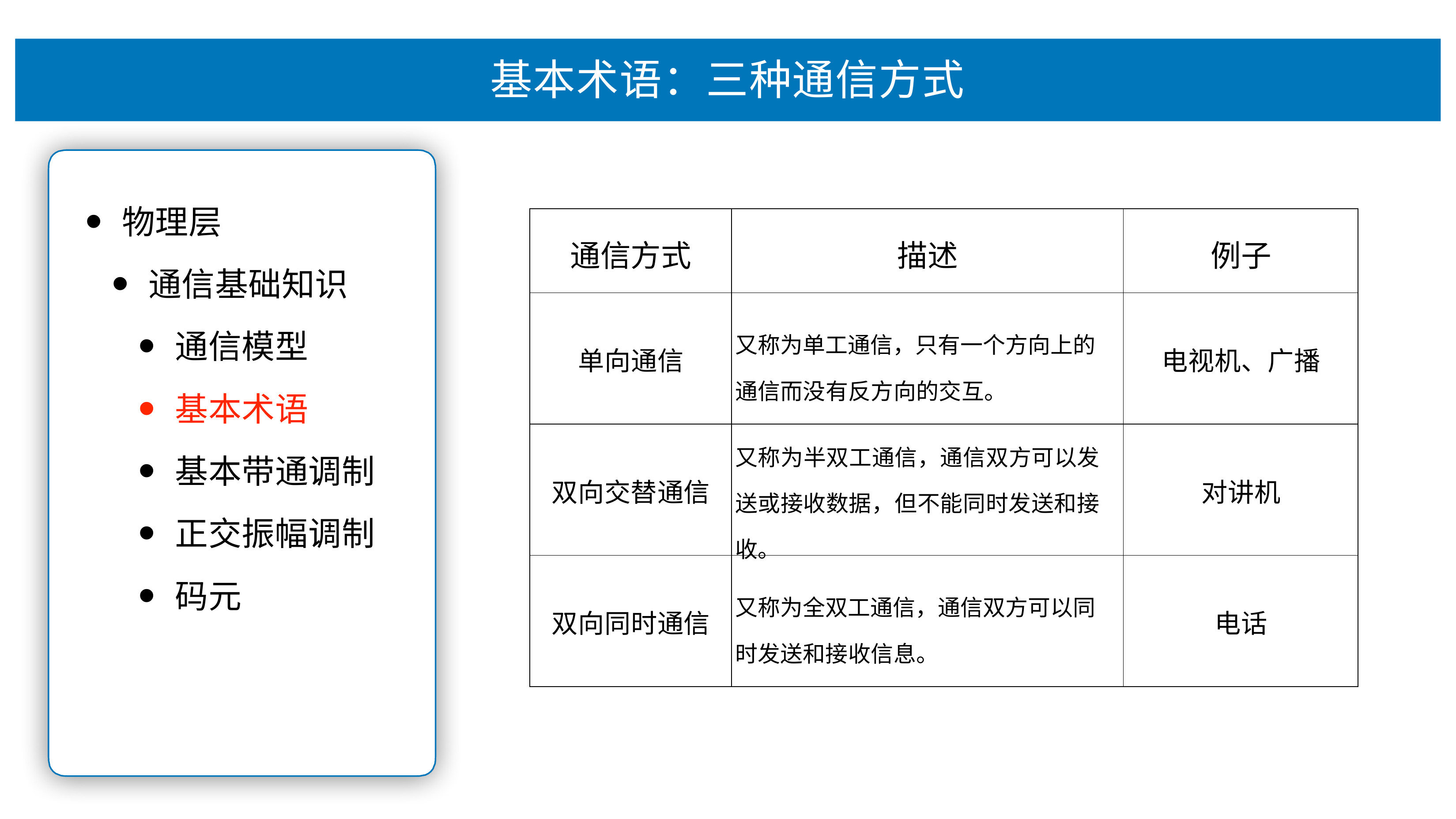

# 基本术语：三种通信⽅式

物理层
通信基础知识
通信模型
基本术语
基本带通调制
正交振幅调制
码元
| 通信⽅式 | 描述 | 例⼦ |
| --- | --- | --- |
| 单向通信 | ⼜称为单⼯通信，只有⼀个⽅向上的 通信⽽没有反⽅向的交互。 | 电视机、⼴播 |
| 双向交替通信 | ⼜称为半双⼯通信，通信双⽅可以发 送或接收数据，但不能同时发送和接 收。 | 对讲机 |
| 双向同时通信 | ⼜称为全双⼯通信，通信双⽅可以同 时发送和接收信息。 | 电话 |